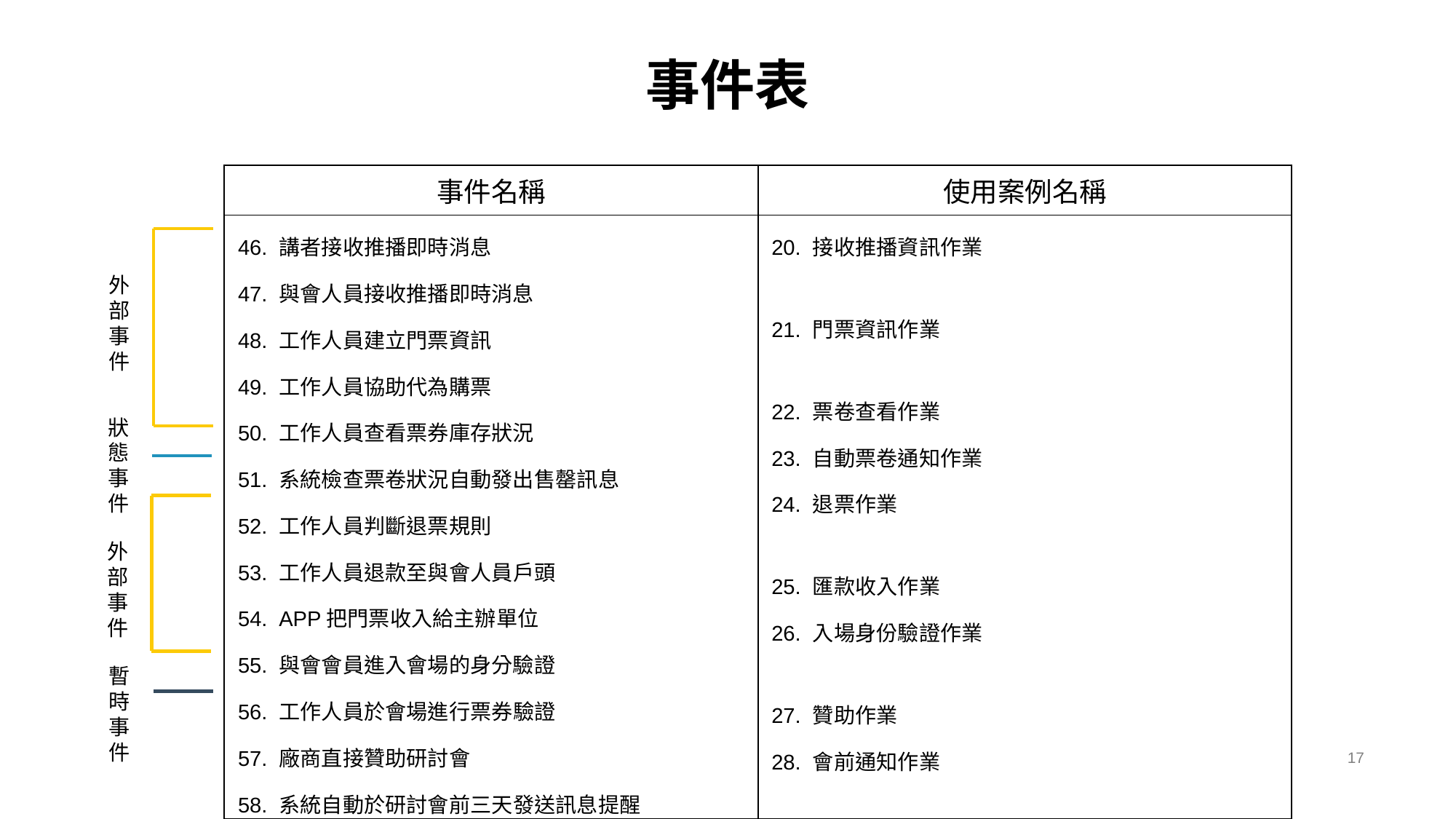

# 事件表
| 事件名稱 | 使用案例名稱 |
| --- | --- |
| 講者接收推播即時消息 與會人員接收推播即時消息 工作人員建立門票資訊 工作人員協助代為購票 工作人員查看票券庫存狀況 系統檢查票卷狀況自動發出售罄訊息 工作人員判斷退票規則 工作人員退款至與會人員戶頭 APP把門票收入給主辦單位 與會會員進入會場的身分驗證 工作人員於會場進行票券驗證 廠商直接贊助研討會 系統自動於研討會前三天發送訊息提醒 | 接收推播資訊作業 門票資訊作業 票卷查看作業 自動票卷通知作業 退票作業 匯款收入作業 入場身份驗證作業 贊助作業 會前通知作業 |
外部事件
狀態事件
外部事件
暫時事件
17